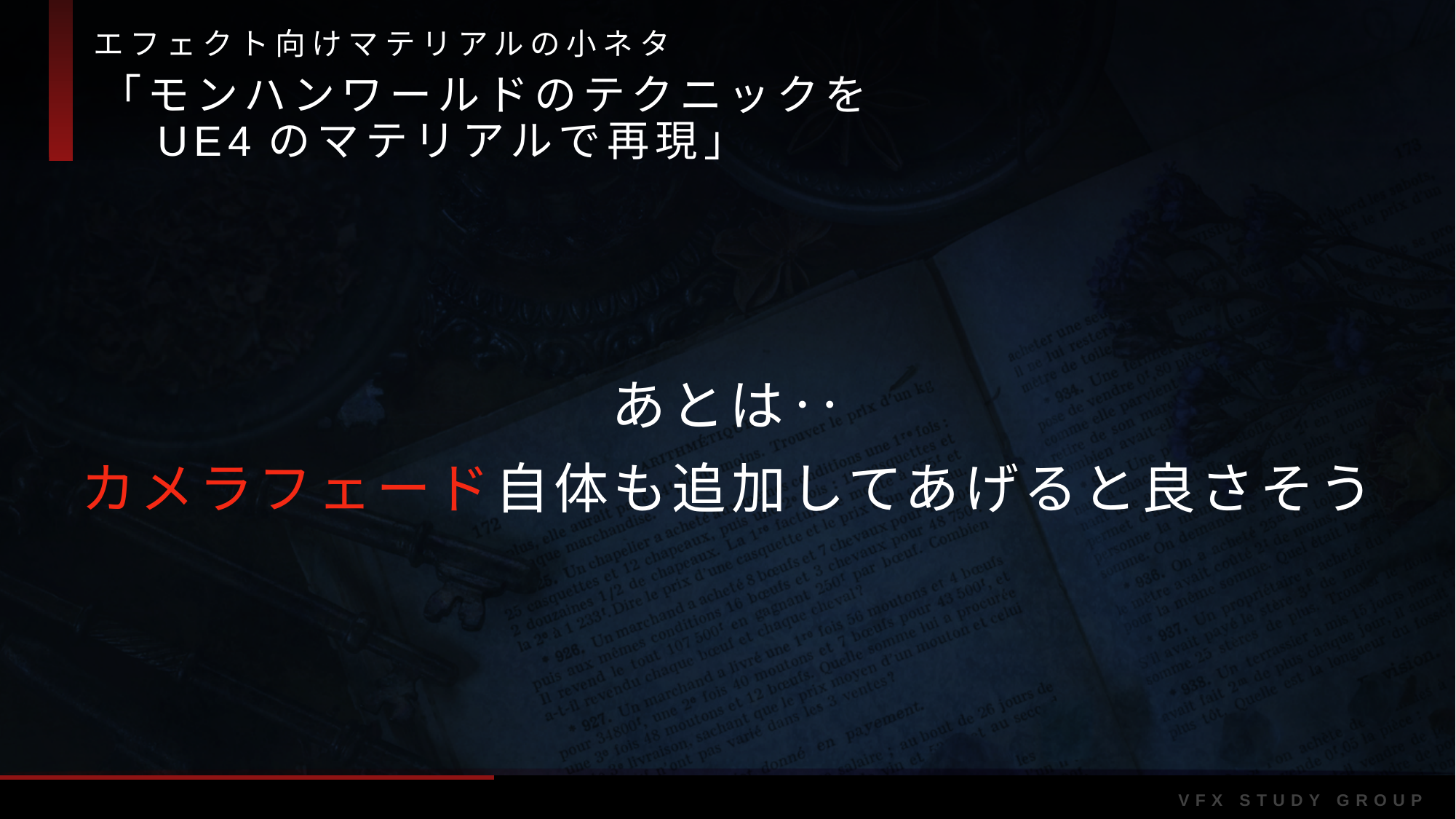

「モンハンワールドのテクニックを
　UE4のマテリアルで再現」
あとは‥
カメラフェード自体も追加してあげると良さそう